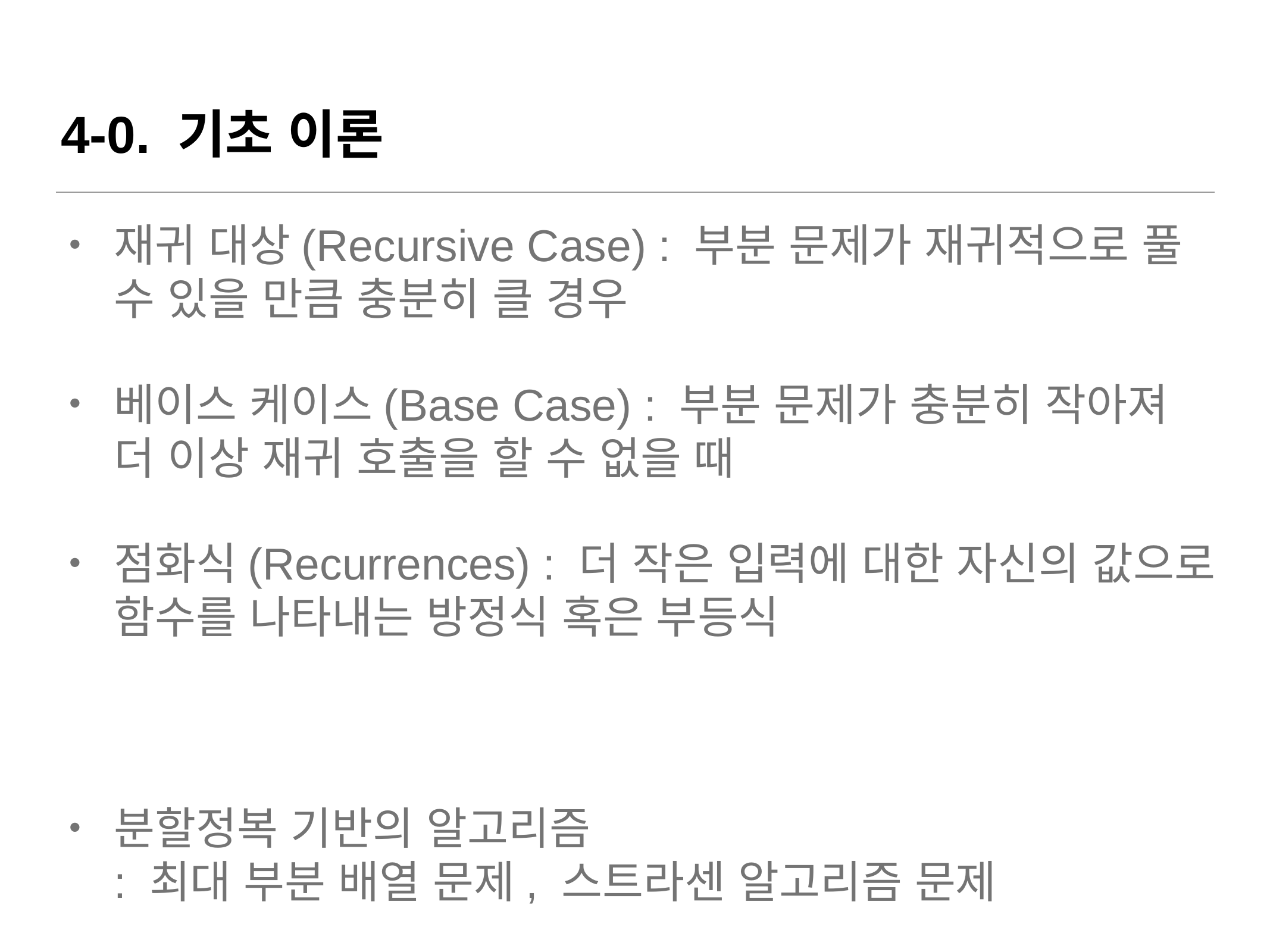

# 4-0. 기초 이론
재귀 대상(Recursive Case) : 부분 문제가 재귀적으로 풀 수 있을 만큼 충분히 클 경우
베이스 케이스(Base Case) : 부분 문제가 충분히 작아져 더 이상 재귀 호출을 할 수 없을 때
점화식(Recurrences) : 더 작은 입력에 대한 자신의 값으로 함수를 나타내는 방정식 혹은 부등식

분할정복 기반의 알고리즘
: 최대 부분 배열 문제, 스트라센 알고리즘 문제